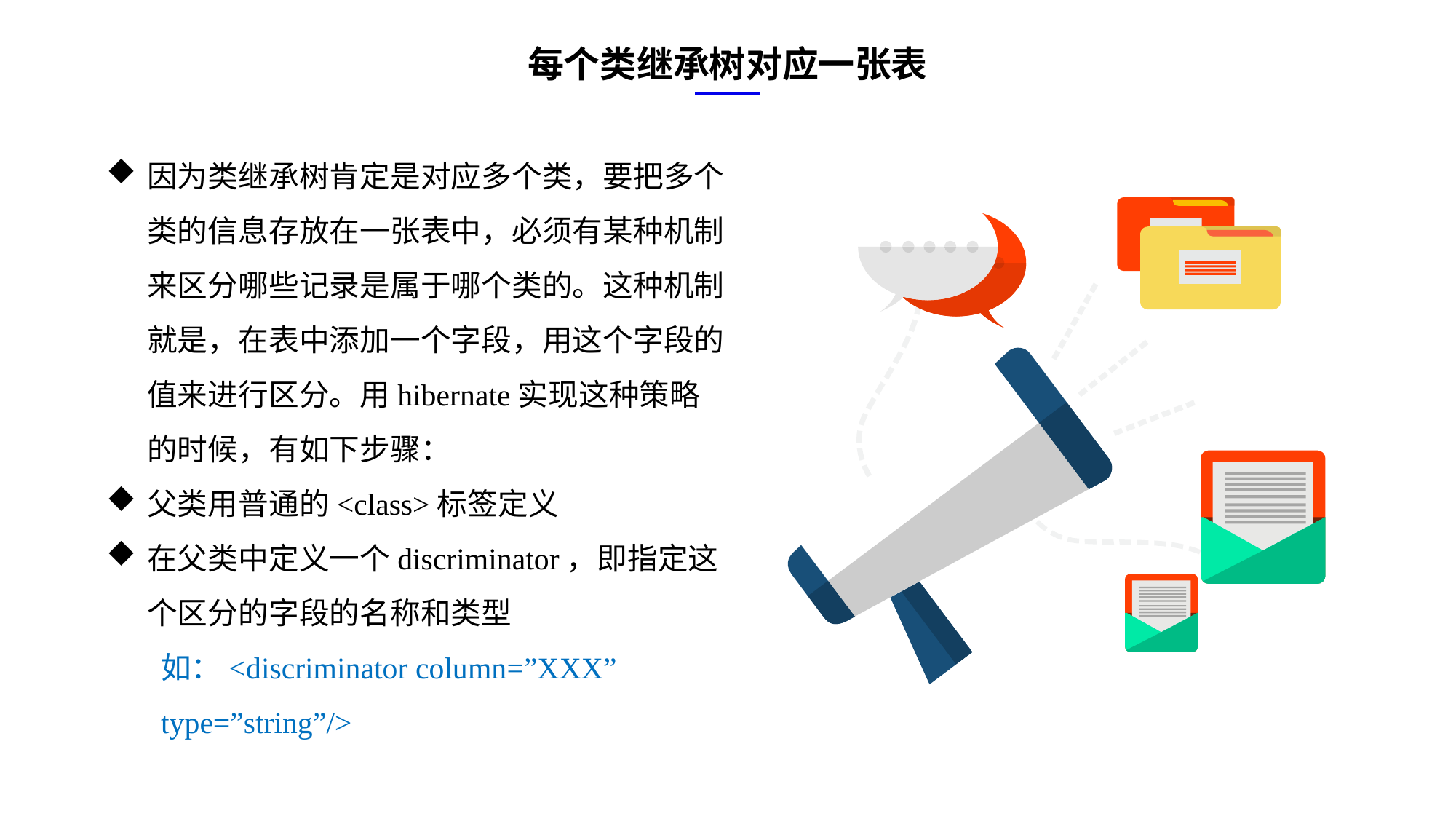

每个类继承树对应一张表
因为类继承树肯定是对应多个类，要把多个类的信息存放在一张表中，必须有某种机制来区分哪些记录是属于哪个类的。这种机制就是，在表中添加一个字段，用这个字段的值来进行区分。用hibernate实现这种策略的时候，有如下步骤：
父类用普通的<class>标签定义
在父类中定义一个discriminator，即指定这个区分的字段的名称和类型
如：<discriminator column=”XXX” type=”string”/>

e7d195523061f1c0ae0eb3eed39d2bcef4622b2499a05fe6567B54A876BEB457BD1EB8EBE9915191D1FA2E860D28D251AB291D9CBBDD28D4BD16020FD75D8281481517FC21E86E4C931520AFA1087E92E357E3DB373CA326F6F926B1A67F681E99E875FFD293B2C32B3919AE4D43F9436862A7DD54F9346DF3662D8AB7319030EF75D53FF682DE13